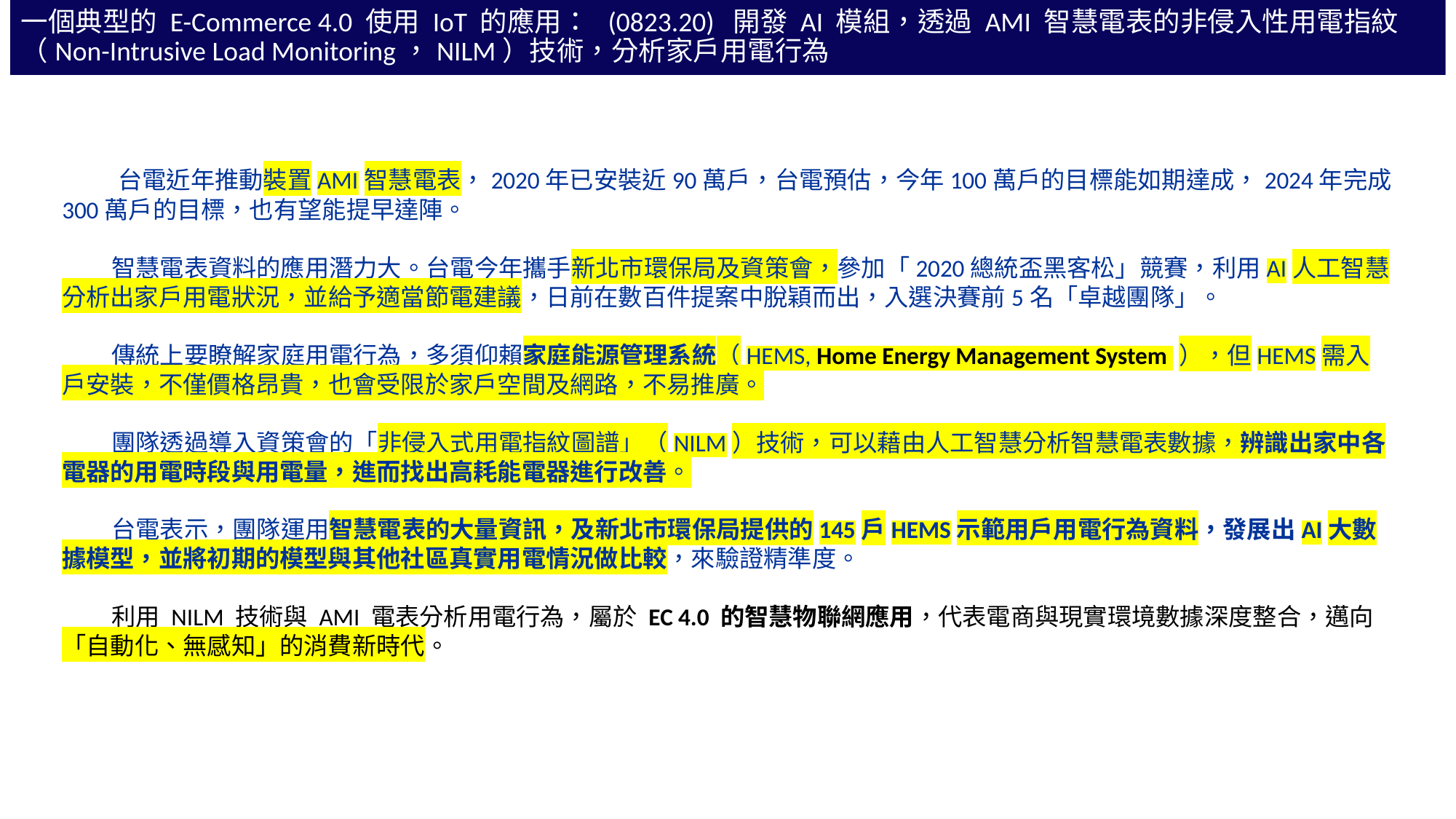

一個典型的 E-Commerce 4.0 使用 IoT 的應用：  (0823.20)  開發 AI 模組，透過 AMI 智慧電表的非侵入性用電指紋（Non-Intrusive Load Monitoring，NILM）技術，分析家戶用電行為
        台電近年推動裝置AMI智慧電表，2020年已安裝近90萬戶，台電預估，今年100萬戶的目標能如期達成，2024年完成300萬戶的目標，也有望能提早達陣。

        智慧電表資料的應用潛力大。台電今年攜手新北市環保局及資策會，參加「2020總統盃黑客松」競賽，利用AI人工智慧分析出家戶用電狀況，並給予適當節電建議，日前在數百件提案中脫穎而出，入選決賽前5名「卓越團隊」。

        傳統上要瞭解家庭用電行為，多須仰賴家庭能源管理系統（HEMS, Home Energy Management System ），但HEMS需入戶安裝，不僅價格昂貴，也會受限於家戶空間及網路，不易推廣。

        團隊透過導入資策會的「非侵入式用電指紋圖譜」（NILM）技術，可以藉由人工智慧分析智慧電表數據，辨識出家中各電器的用電時段與用電量，進而找出高耗能電器進行改善。

        台電表示，團隊運用智慧電表的大量資訊，及新北市環保局提供的145戶HEMS示範用戶用電行為資料，發展出AI大數據模型，並將初期的模型與其他社區真實用電情況做比較，來驗證精準度。

        利用 NILM 技術與 AMI 電表分析用電行為，屬於 EC 4.0 的智慧物聯網應用，代表電商與現實環境數據深度整合，邁向「自動化、無感知」的消費新時代。